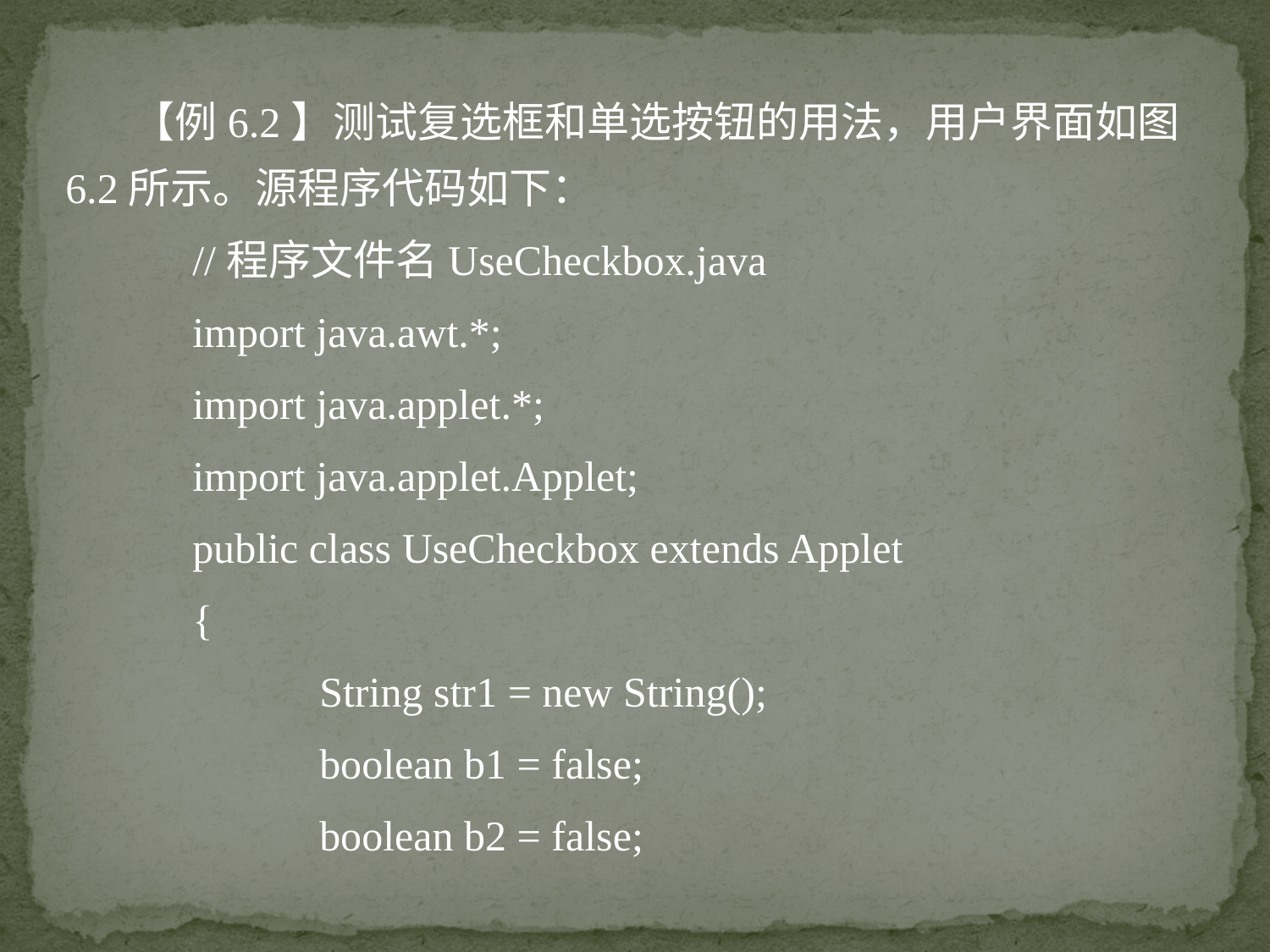

【例6.2】测试复选框和单选按钮的用法，用户界面如图6.2所示。源程序代码如下：
//程序文件名UseCheckbox.java
import java.awt.*;
import java.applet.*;
import java.applet.Applet;
public class UseCheckbox extends Applet
{
	String str1 = new String();
	boolean b1 = false;
	boolean b2 = false;